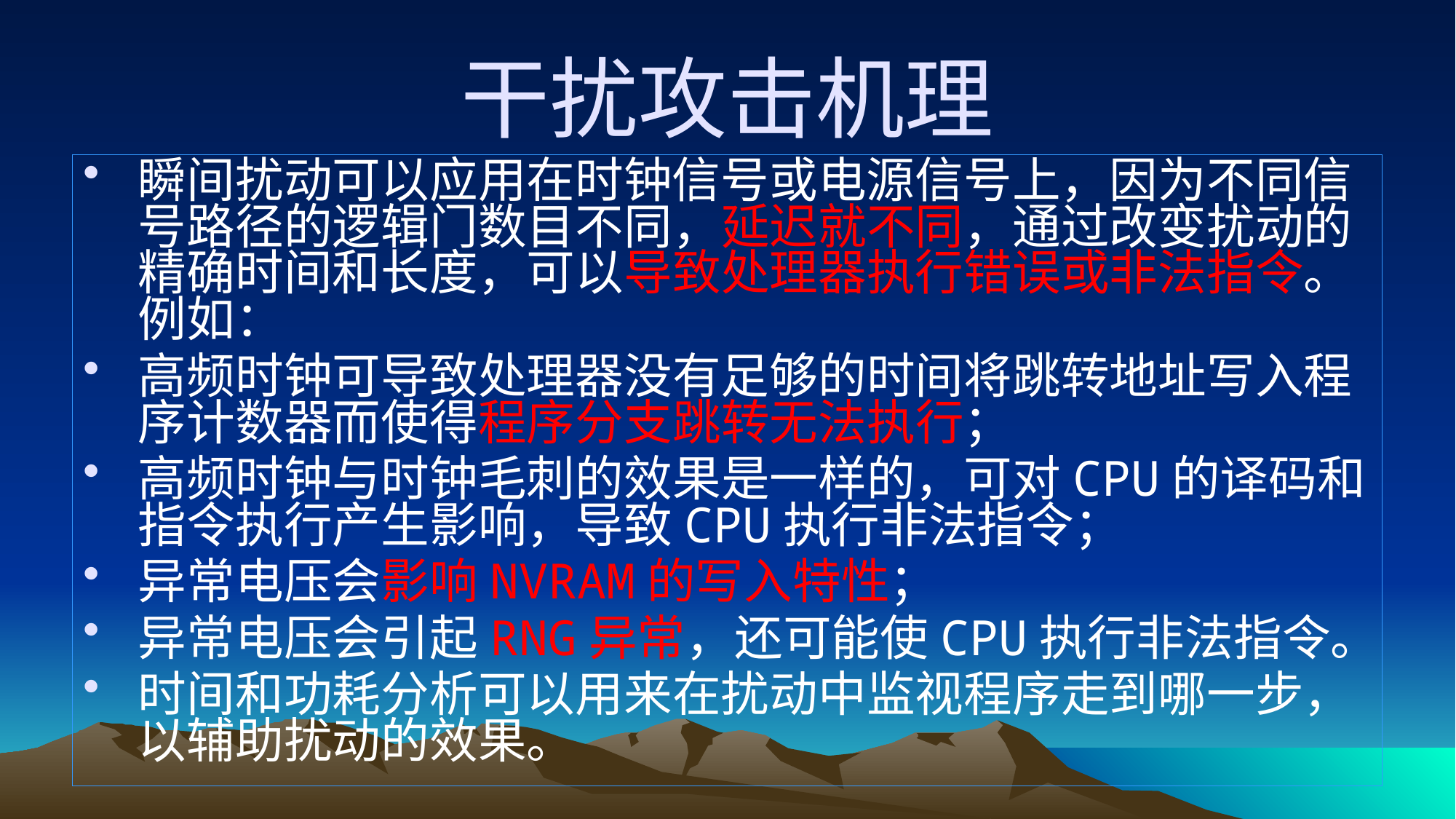

# 干扰攻击机理
瞬间扰动可以应用在时钟信号或电源信号上，因为不同信号路径的逻辑门数目不同，延迟就不同，通过改变扰动的精确时间和长度，可以导致处理器执行错误或非法指令。例如：
高频时钟可导致处理器没有足够的时间将跳转地址写入程序计数器而使得程序分支跳转无法执行；
高频时钟与时钟毛刺的效果是一样的，可对CPU的译码和指令执行产生影响，导致CPU执行非法指令；
异常电压会影响NVRAM的写入特性；
异常电压会引起RNG异常，还可能使CPU执行非法指令。
时间和功耗分析可以用来在扰动中监视程序走到哪一步，以辅助扰动的效果。